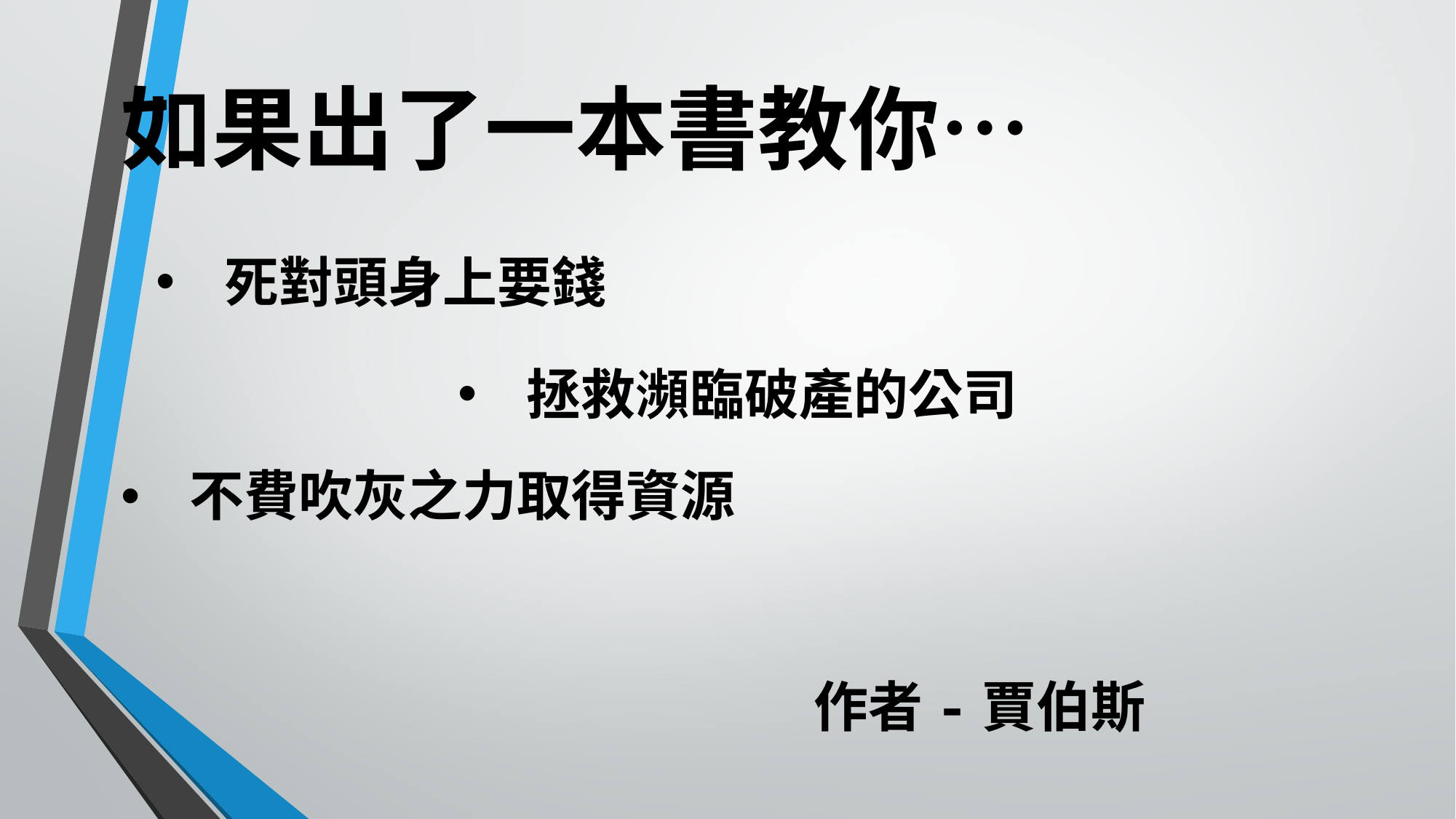

如果出了一本書教你…
死對頭身上要錢
# 拯救瀕臨破產的公司
不費吹灰之力取得資源

作者-賈伯斯